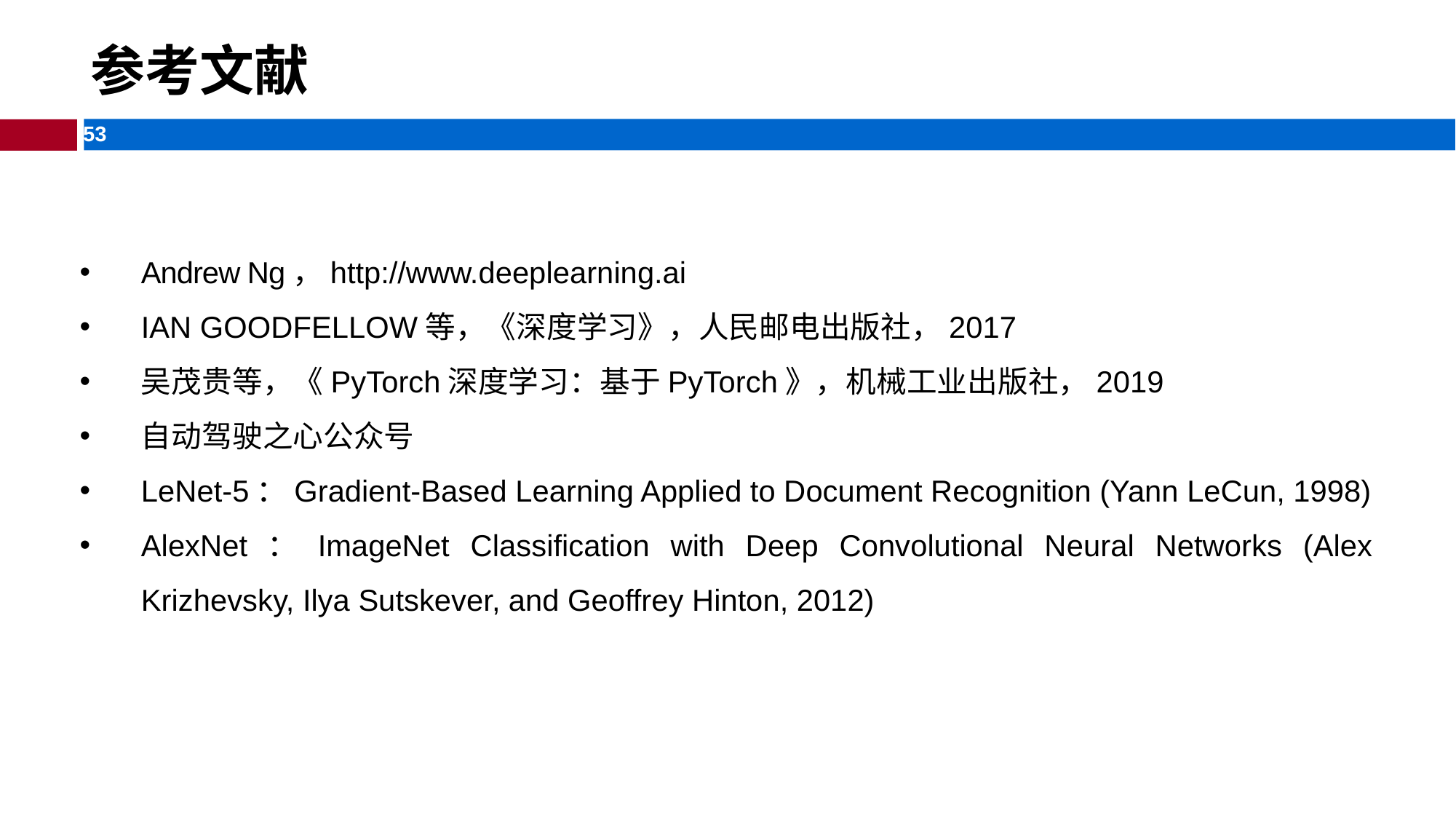

# 参考文献
Andrew Ng，http://www.deeplearning.ai
IAN GOODFELLOW等，《深度学习》，人民邮电出版社，2017
吴茂贵等，《PyTorch深度学习：基于PyTorch》，机械工业出版社，2019
自动驾驶之心公众号
LeNet-5：Gradient-Based Learning Applied to Document Recognition (Yann LeCun, 1998)
AlexNet：ImageNet Classification with Deep Convolutional Neural Networks (Alex Krizhevsky, Ilya Sutskever, and Geoffrey Hinton, 2012)